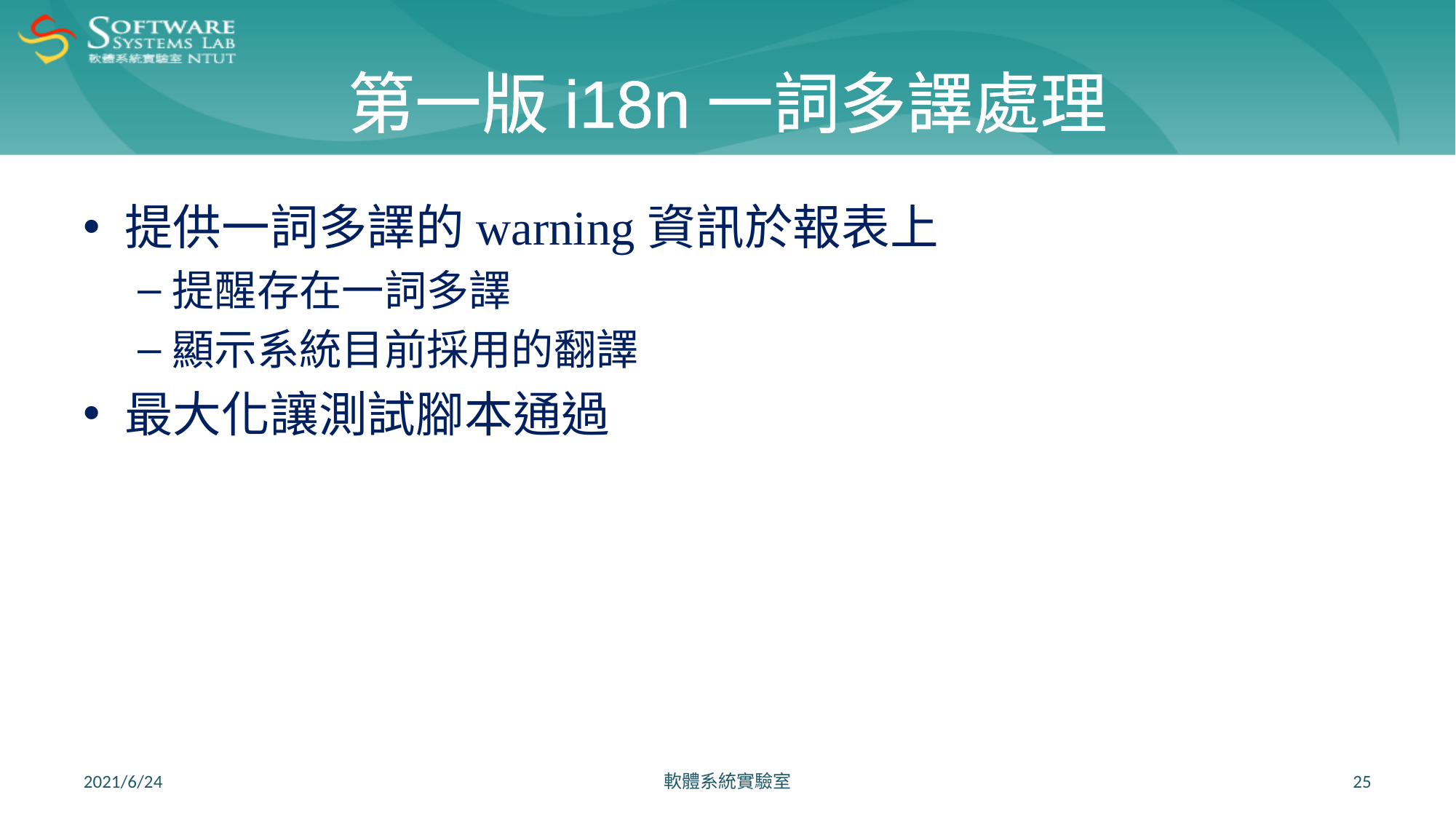

# 第一版i18n一詞多譯處理
提供一詞多譯的warning資訊於報表上
提醒存在一詞多譯
顯示系統目前採用的翻譯
最大化讓測試腳本通過

2021/6/24
軟體系統實驗室
25